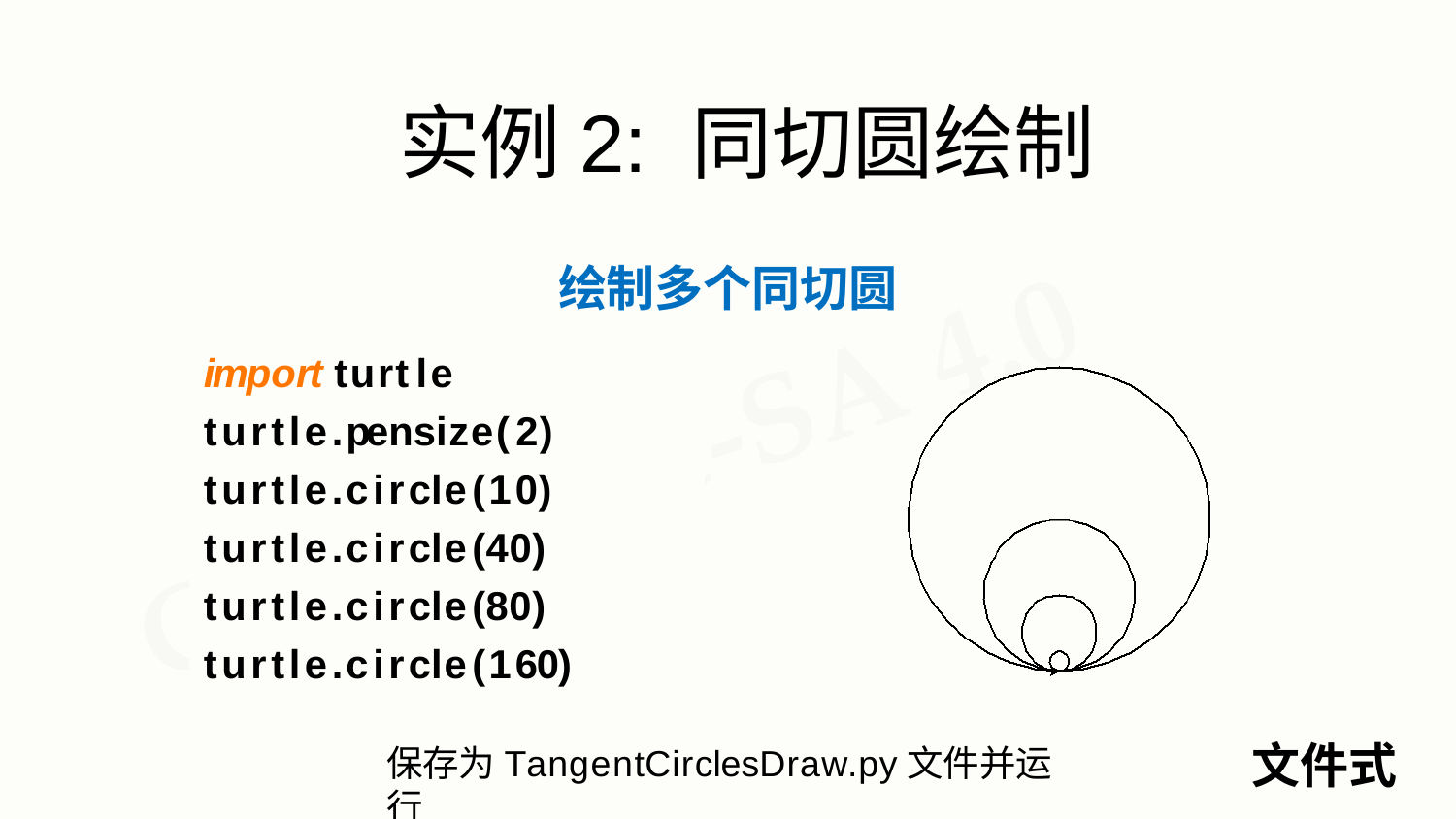

# 实例2: 同切圆绘制
绘制多个同切圆
import turtle turtle.pensize(2) turtle.circle(10) turtle.circle(40) turtle.circle(80) turtle.circle(160)

文件式
保存为TangentCirclesDraw.py文件并运行